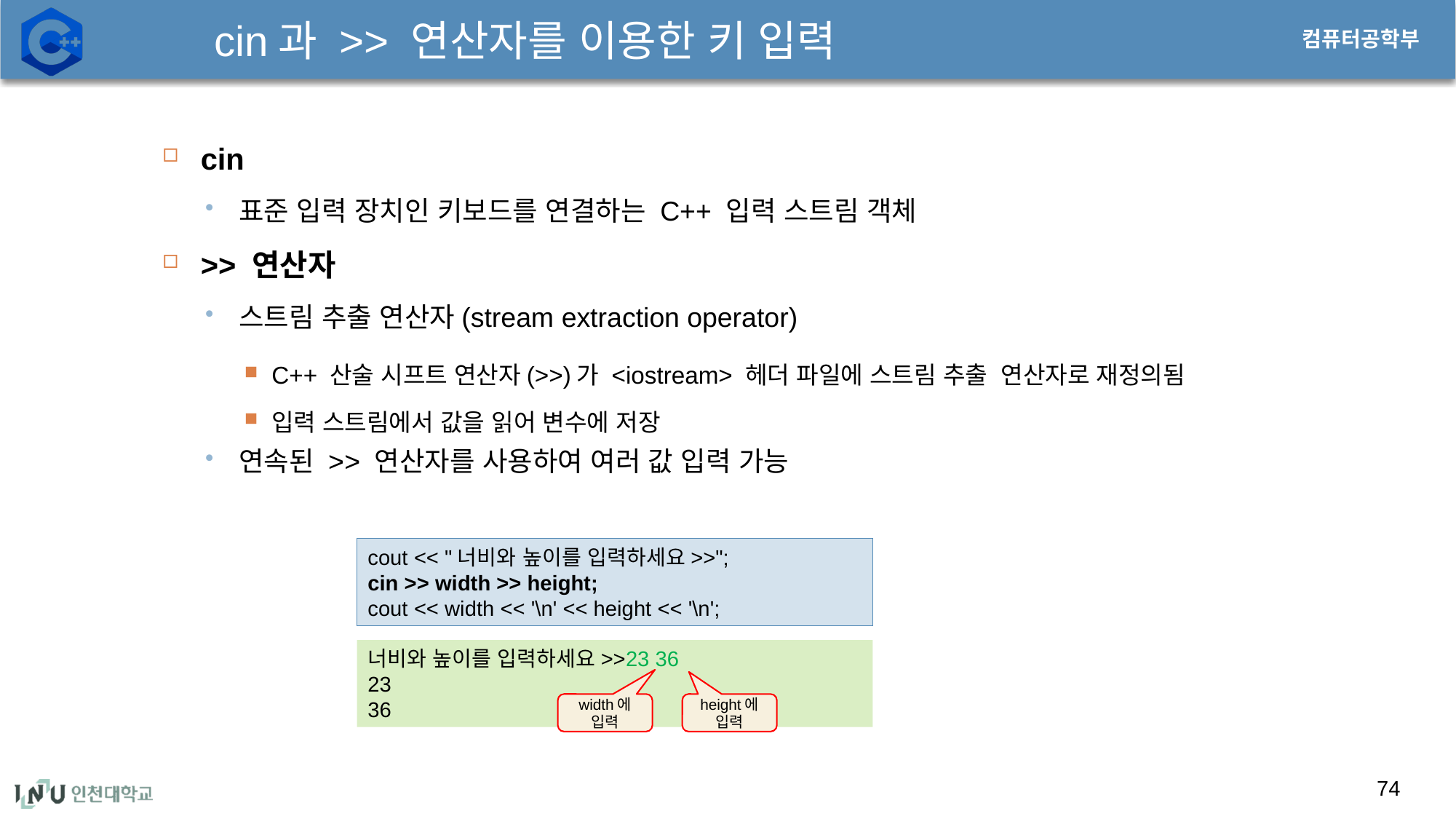

# cin과 >> 연산자를 이용한 키 입력
74
cin
표준 입력 장치인 키보드를 연결하는 C++ 입력 스트림 객체
>> 연산자
스트림 추출 연산자(stream extraction operator)
C++ 산술 시프트 연산자(>>)가 <iostream> 헤더 파일에 스트림 추출  연산자로 재정의됨
입력 스트림에서 값을 읽어 변수에 저장
연속된 >> 연산자를 사용하여 여러 값 입력 가능

cout << "너비와 높이를 입력하세요>>";
cin >> width >> height;
cout << width << '\n' << height << '\n';
너비와 높이를 입력하세요>>23 36
23
36
width에 입력
height에 입력